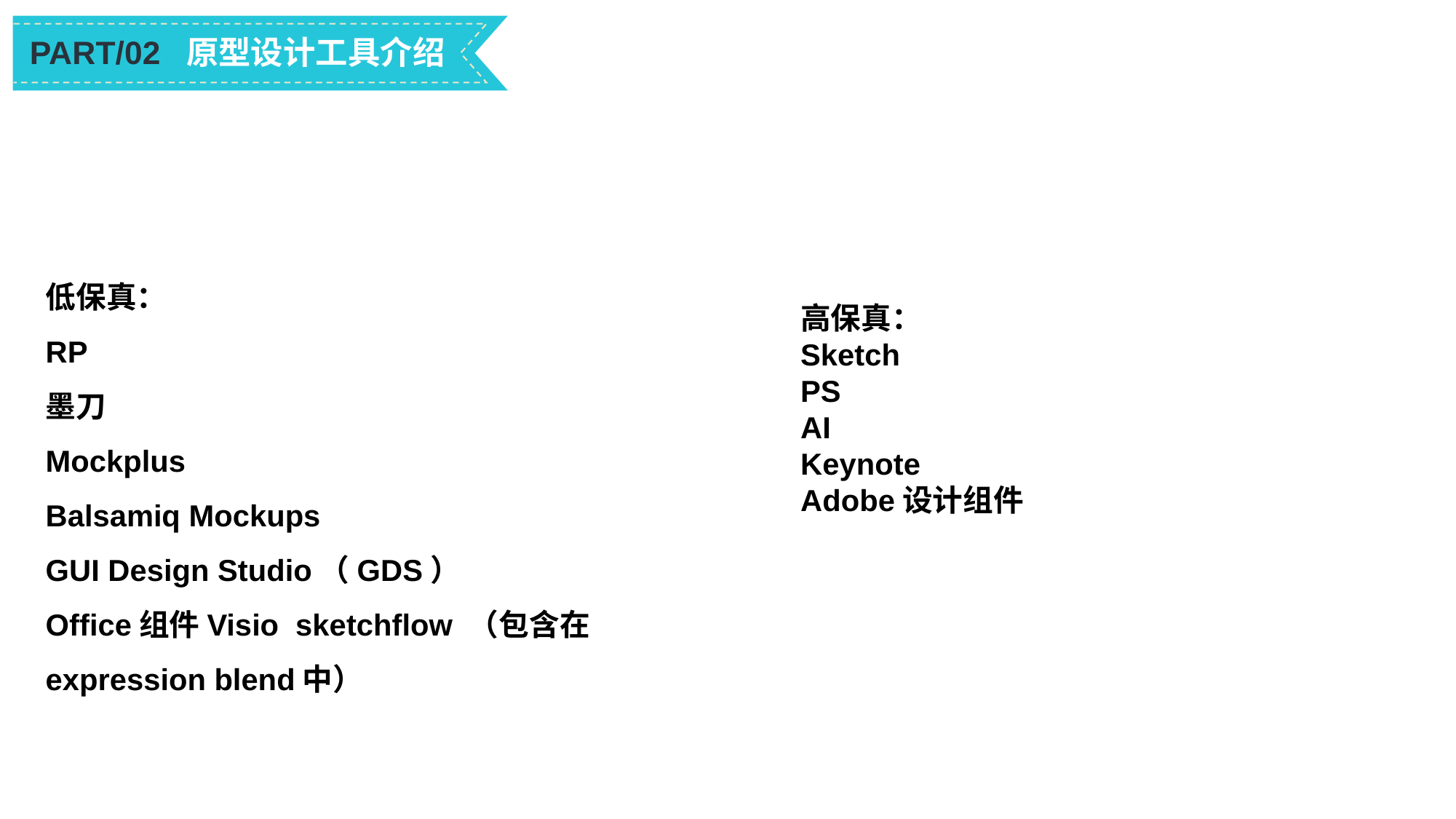

PART/02  原型设计工具介绍
低保真：
RP
墨刀
Mockplus
Balsamiq Mockups
GUI Design Studio（GDS）
Office组件Visio  sketchflow （包含在expression blend中）
高保真：
Sketch
PS
AI
Keynote
Adobe设计组件